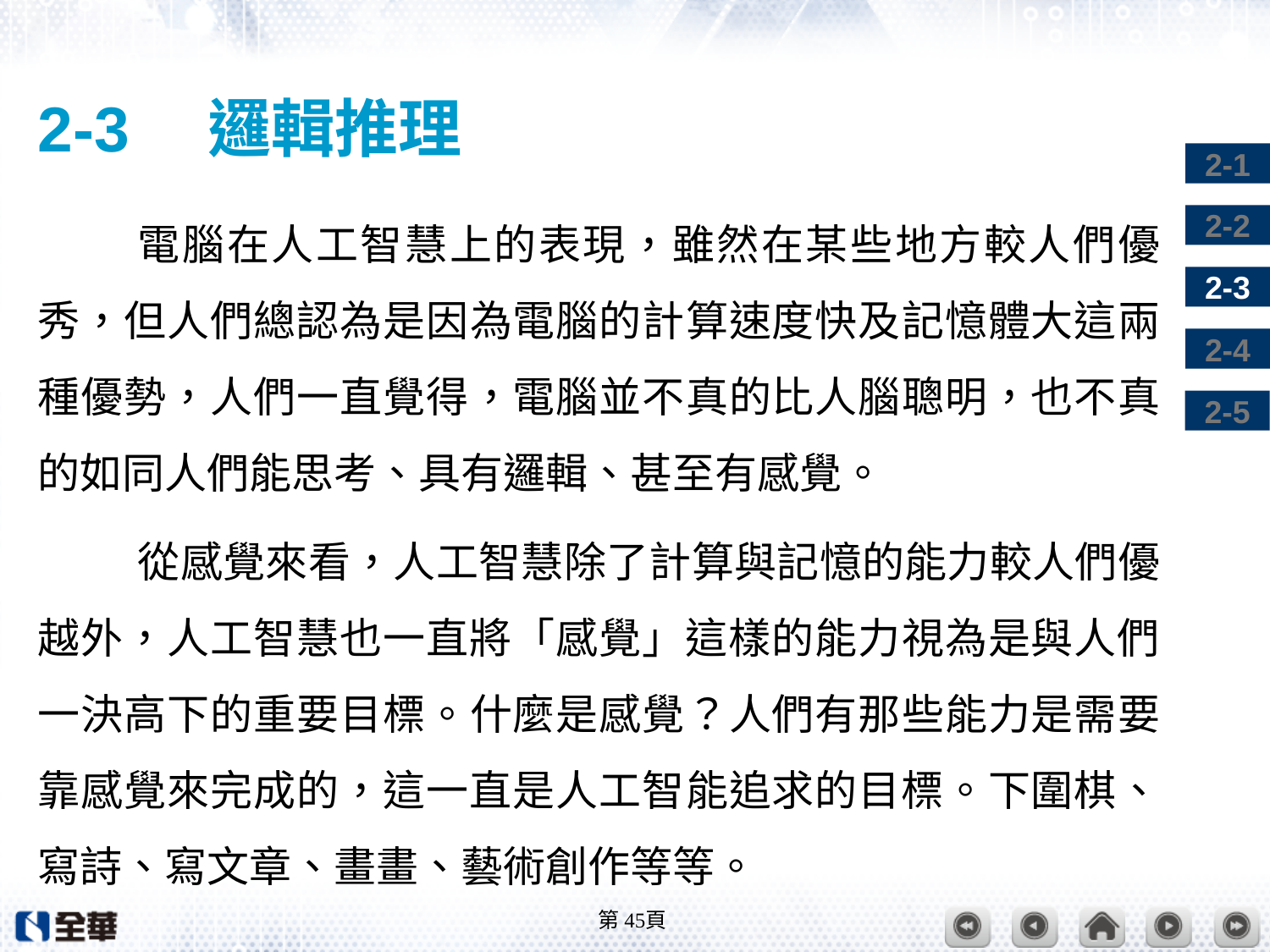

# 2-3　邏輯推理
電腦在人工智慧上的表現，雖然在某些地方較人們優秀，但人們總認為是因為電腦的計算速度快及記憶體大這兩種優勢，人們一直覺得，電腦並不真的比人腦聰明，也不真的如同人們能思考、具有邏輯、甚至有感覺。
從感覺來看，人工智慧除了計算與記憶的能力較人們優越外，人工智慧也一直將「感覺」這樣的能力視為是與人們一決高下的重要目標。什麼是感覺？人們有那些能力是需要靠感覺來完成的，這一直是人工智能追求的目標。下圍棋、寫詩、寫文章、畫畫、藝術創作等等。